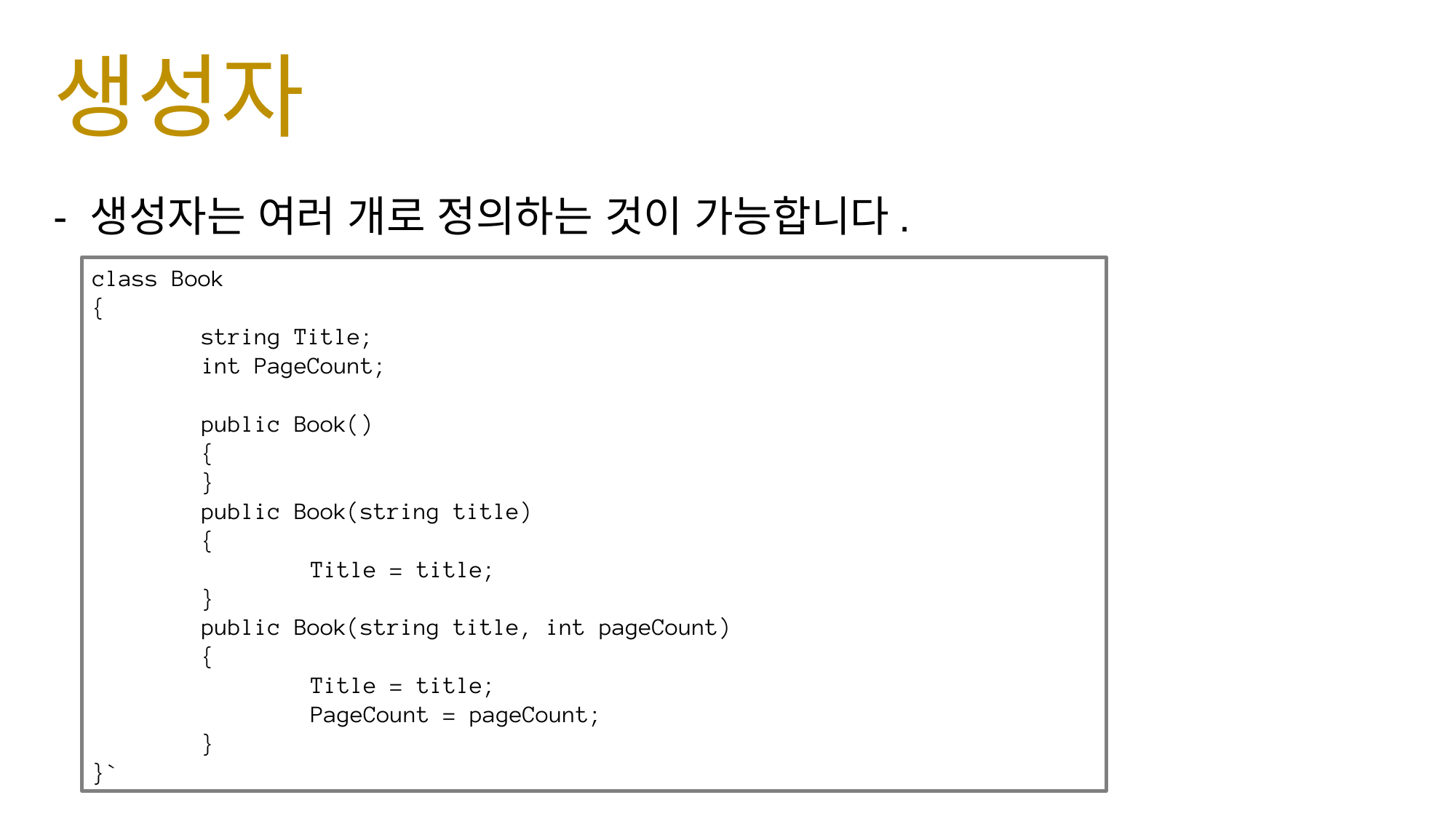

# 생성자
- 생성자는 여러 개로 정의하는 것이 가능합니다.
class Book
{
	string Title;
	int PageCount;

	public Book()
	{
	}
	public Book(string title)
	{
		Title = title;
	}
	public Book(string title, int pageCount)
	{
		Title = title;
		PageCount = pageCount;
	}
}`